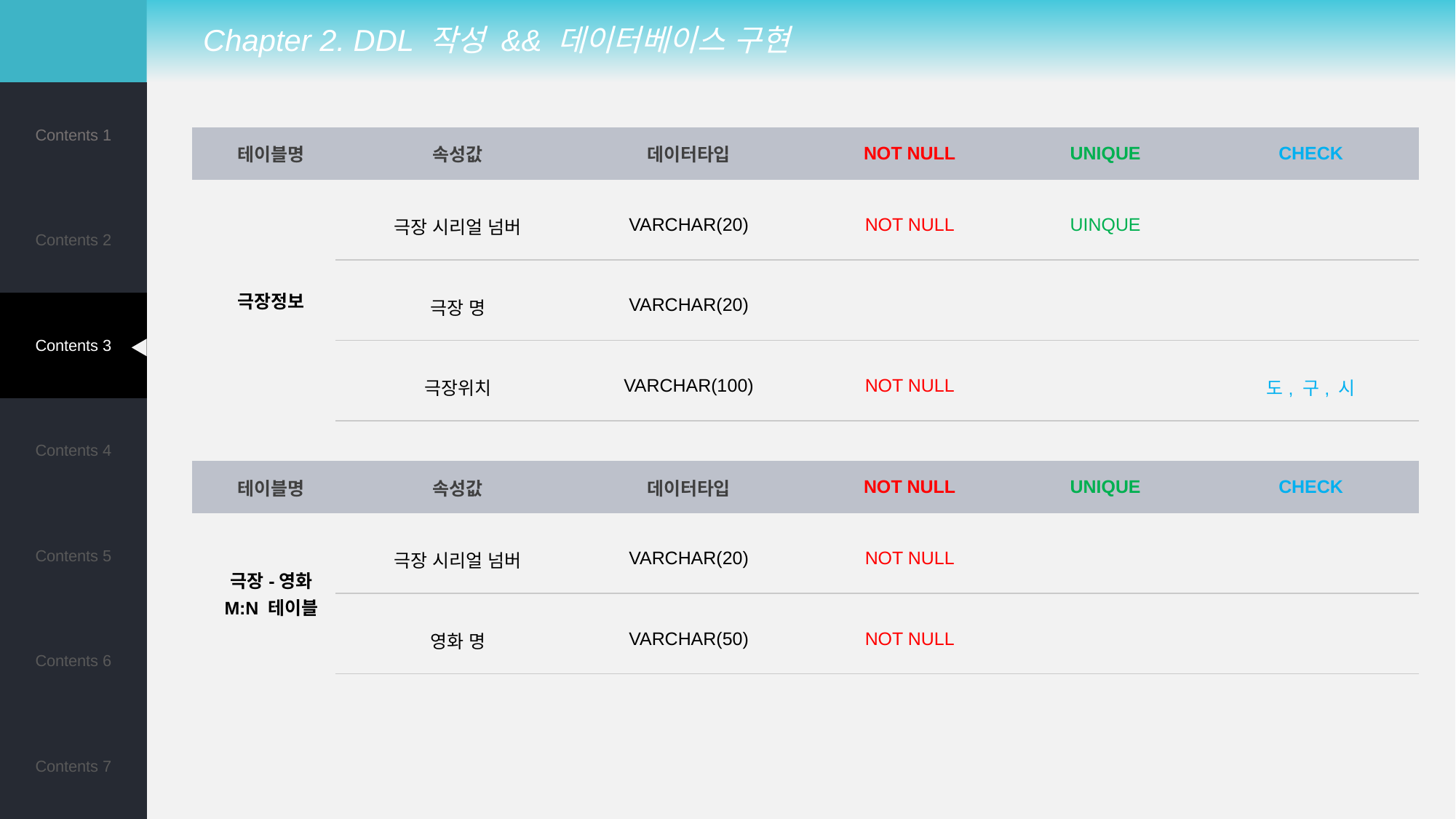

Chapter 2. DDL 작성 && 데이터베이스 구현
| Contents 1 |
| --- |
| Contents 2 |
| Contents 3 |
| Contents 4 |
| Contents 5 |
| Contents 6 |
| Contents 7 |
| 테이블명 | 속성값 | 데이터타입 | NOT NULL | UNIQUE | CHECK |
| --- | --- | --- | --- | --- | --- |
| 극장정보 | 극장 시리얼 넘버 | VARCHAR(20) | NOT NULL | UINQUE |  |
|  | 극장 명 | VARCHAR(20) |  |  |  |
|  | 극장위치 | VARCHAR(100) | NOT NULL |  | 도, 구, 시 |

| 테이블명 | 속성값 | 데이터타입 | NOT NULL | UNIQUE | CHECK |
| --- | --- | --- | --- | --- | --- |
| 극장-영화 M:N 테이블 | 극장 시리얼 넘버 | VARCHAR(20) | NOT NULL |  |  |
|  | 영화 명 | VARCHAR(50) | NOT NULL |  |  |